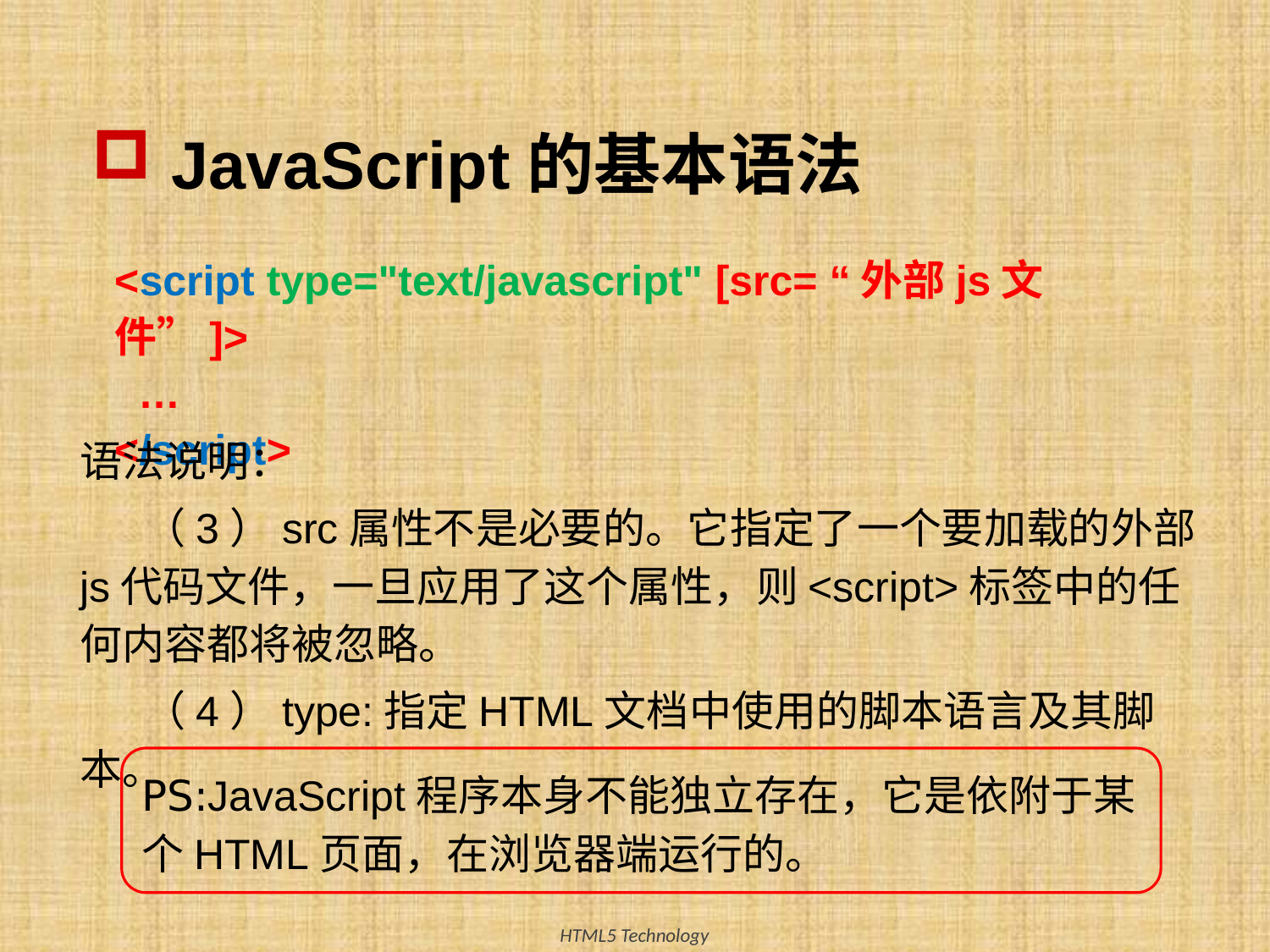

# JavaScript的基本语法
<script type="text/javascript" [src= “外部js文件”]>
  …
</script>
语法说明：
（3）src属性不是必要的。它指定了一个要加载的外部js代码文件，一旦应用了这个属性，则<script>标签中的任何内容都将被忽略。
（4）type:指定HTML文档中使用的脚本语言及其脚本。
PS:JavaScript程序本身不能独立存在，它是依附于某个HTML页面，在浏览器端运行的。

12
HTML5 Technology